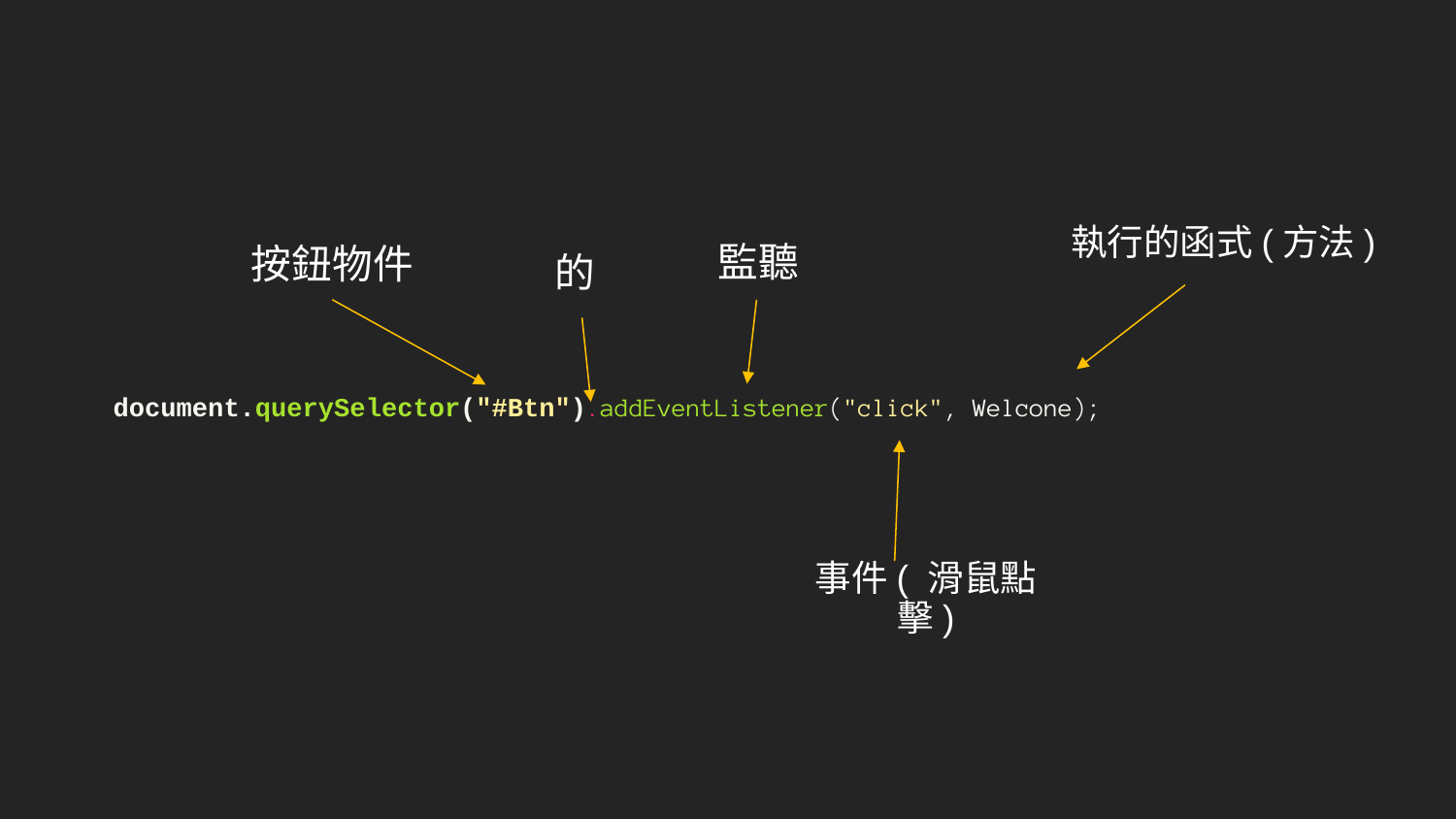

執行的函式(方法)
監聽
按鈕物件
的
document.querySelector("#Btn").addEventListener("click", Welcone);
事件( 滑鼠點擊)